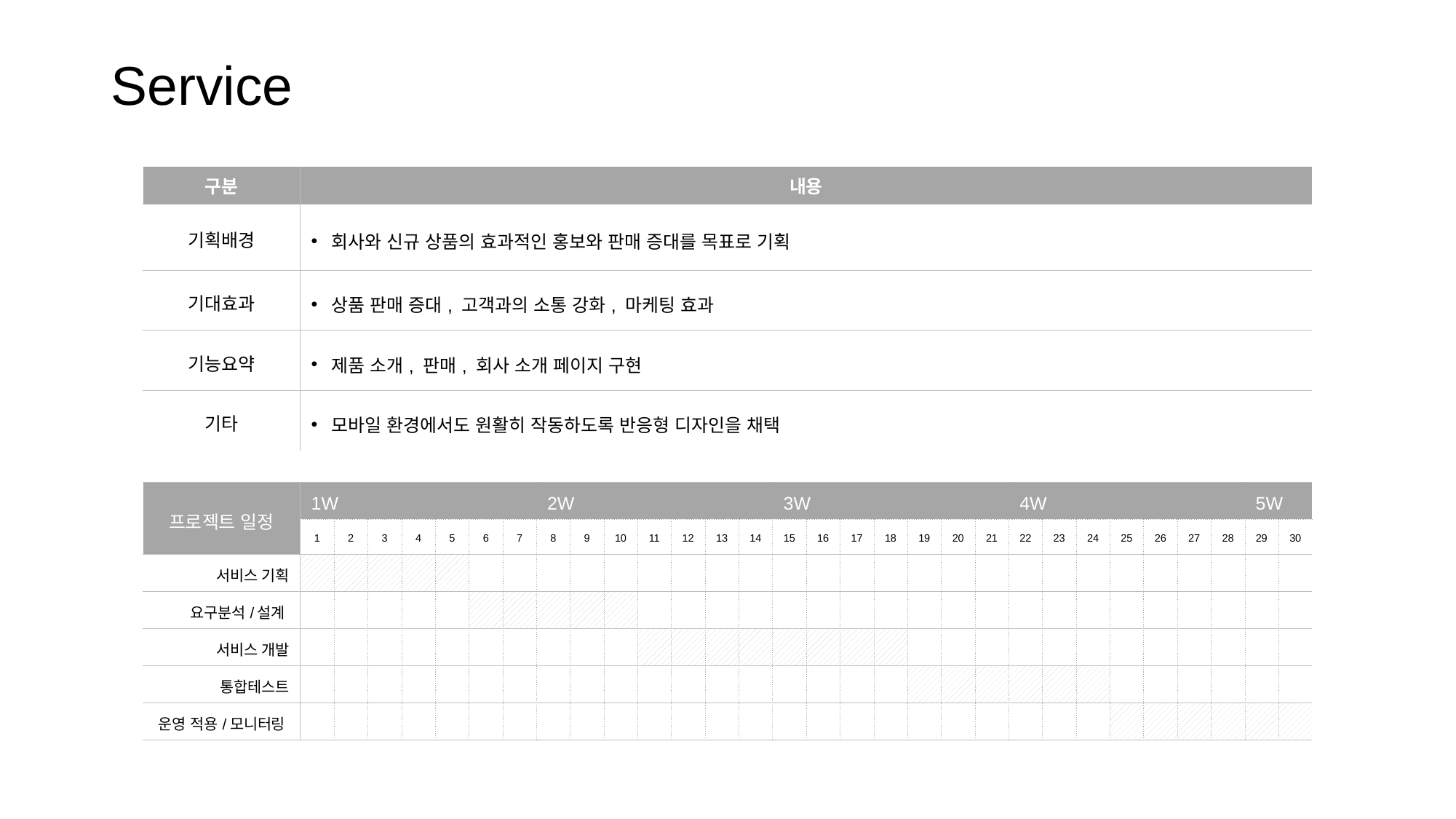

# Service
| 구분 | 내용 |  |  |  |  |  |  |  |  |  |  |  |  |  |  |  |  |  |  |  |  |  |  |  |  |  |  |  |  |  |
| --- | --- | --- | --- | --- | --- | --- | --- | --- | --- | --- | --- | --- | --- | --- | --- | --- | --- | --- | --- | --- | --- | --- | --- | --- | --- | --- | --- | --- | --- | --- |
| 기획배경 | 회사와 신규 상품의 효과적인 홍보와 판매 증대를 목표로 기획 |  |  |  |  |  |  |  |  |  |  |  |  |  |  |  |  |  |  |  |  |  |  |  |  |  |  |  |  |  |
| 기대효과 | 상품 판매 증대, 고객과의 소통 강화, 마케팅 효과 |  |  |  |  |  |  |  |  |  |  |  |  |  |  |  |  |  |  |  |  |  |  |  |  |  |  |  |  |  |
| 기능요약 | 제품 소개, 판매, 회사 소개 페이지 구현 |  |  |  |  |  |  |  |  |  |  |  |  |  |  |  |  |  |  |  |  |  |  |  |  |  |  |  |  |  |
| 기타 | 모바일 환경에서도 원활히 작동하도록 반응형 디자인을 채택 |  |  |  |  |  |  |  |  |  |  |  |  |  |  |  |  |  |  |  |  |  |  |  |  |  |  |  |  |  |
|  |  |  |  |  |  |  |  |  |  |  |  |  |  |  |  |  |  |  |  |  |  |  |  |  |  |  |  |  |  |  |
| 프로젝트 일정 | 1W |  |  |  |  |  |  | 2W |  |  |  |  |  |  | 3W |  |  |  |  |  |  | 4W |  |  |  |  |  |  | 5W |  |
|  | 1 | 2 | 3 | 4 | 5 | 6 | 7 | 8 | 9 | 10 | 11 | 12 | 13 | 14 | 15 | 16 | 17 | 18 | 19 | 20 | 21 | 22 | 23 | 24 | 25 | 26 | 27 | 28 | 29 | 30 |
| 서비스 기획 |  |  |  |  |  |  |  |  |  |  |  |  |  |  |  |  |  |  |  |  |  |  |  |  |  |  |  |  |  |  |
| 요구분석/설계 |  |  |  |  |  |  |  |  |  |  |  |  |  |  |  |  |  |  |  |  |  |  |  |  |  |  |  |  |  |  |
| 서비스 개발 |  |  |  |  |  |  |  |  |  |  |  |  |  |  |  |  |  |  |  |  |  |  |  |  |  |  |  |  |  |  |
| 통합테스트 |  |  |  |  |  |  |  |  |  |  |  |  |  |  |  |  |  |  |  |  |  |  |  |  |  |  |  |  |  |  |
| 운영 적용/모니터링 |  |  |  |  |  |  |  |  |  |  |  |  |  |  |  |  |  |  |  |  |  |  |  |  |  |  |  |  |  |  |